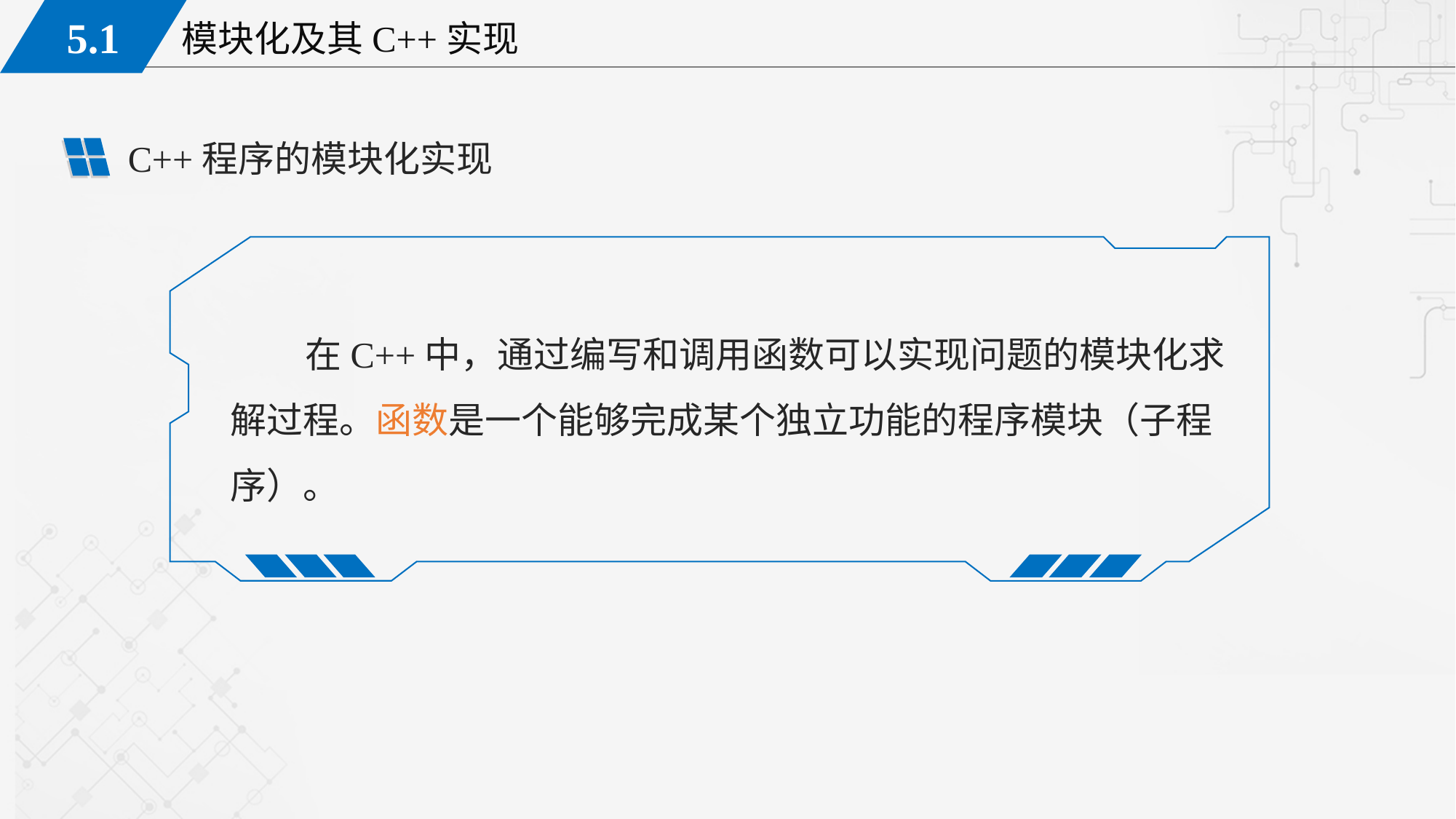

C++程序的模块化实现

在C++中，通过编写和调用函数可以实现问题的模块化求解过程。函数是一个能够完成某个独立功能的程序模块（子程序）。